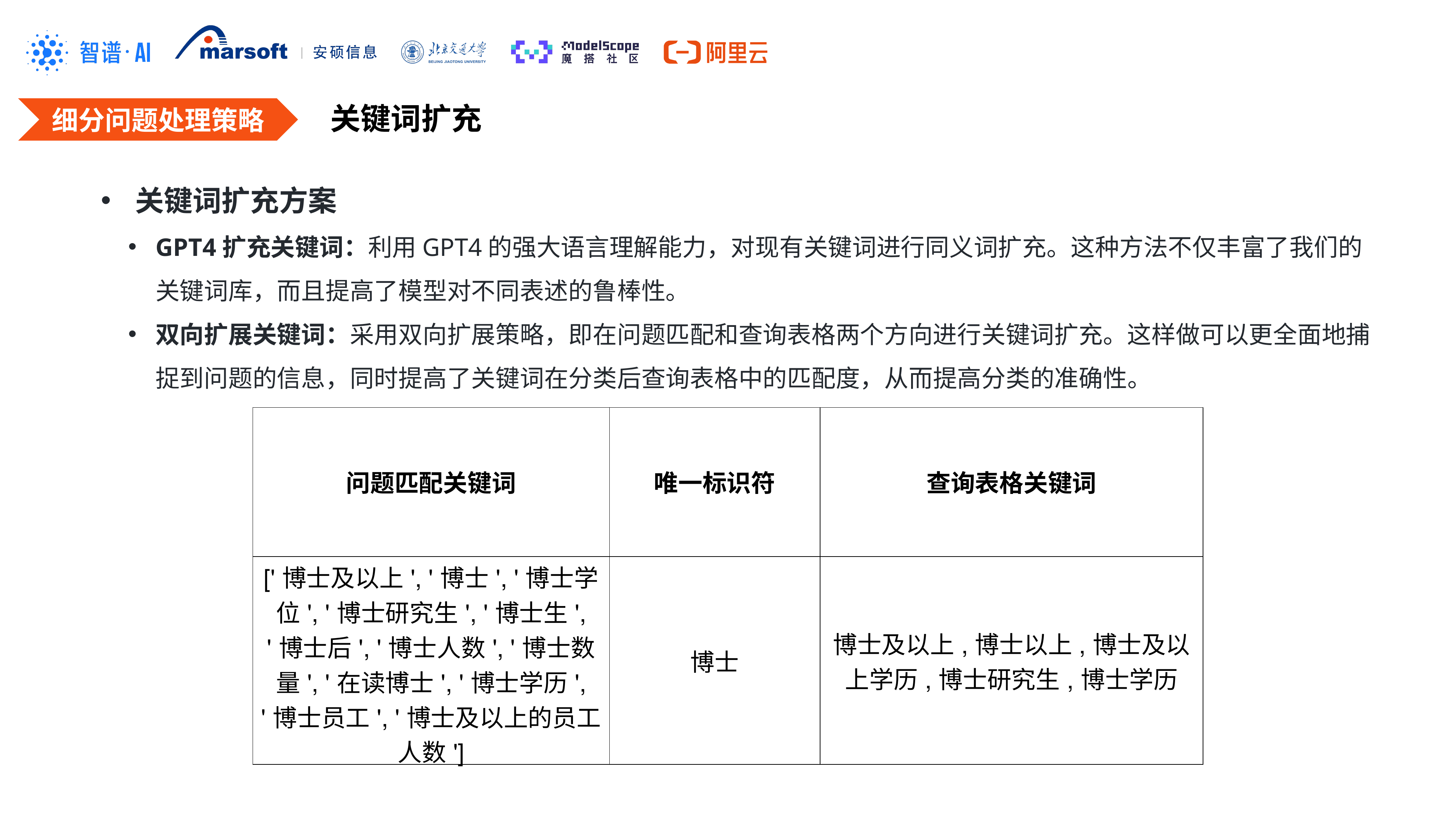

关键词扩充
细分问题处理策略
关键词扩充方案
GPT4扩充关键词：利用GPT4的强大语言理解能力，对现有关键词进行同义词扩充。这种方法不仅丰富了我们的关键词库，而且提高了模型对不同表述的鲁棒性。
双向扩展关键词：采用双向扩展策略，即在问题匹配和查询表格两个方向进行关键词扩充。这样做可以更全面地捕捉到问题的信息，同时提高了关键词在分类后查询表格中的匹配度，从而提高分类的准确性。
| 问题匹配关键词 | 唯一标识符 | 查询表格关键词 |
| --- | --- | --- |
| ['博士及以上', '博士', '博士学位', '博士研究生', '博士生', '博士后', '博士人数', '博士数量', '在读博士', '博士学历', '博士员工', '博士及以上的员工人数'] | 博士 | 博士及以上,博士以上,博士及以上学历,博士研究生,博士学历 |